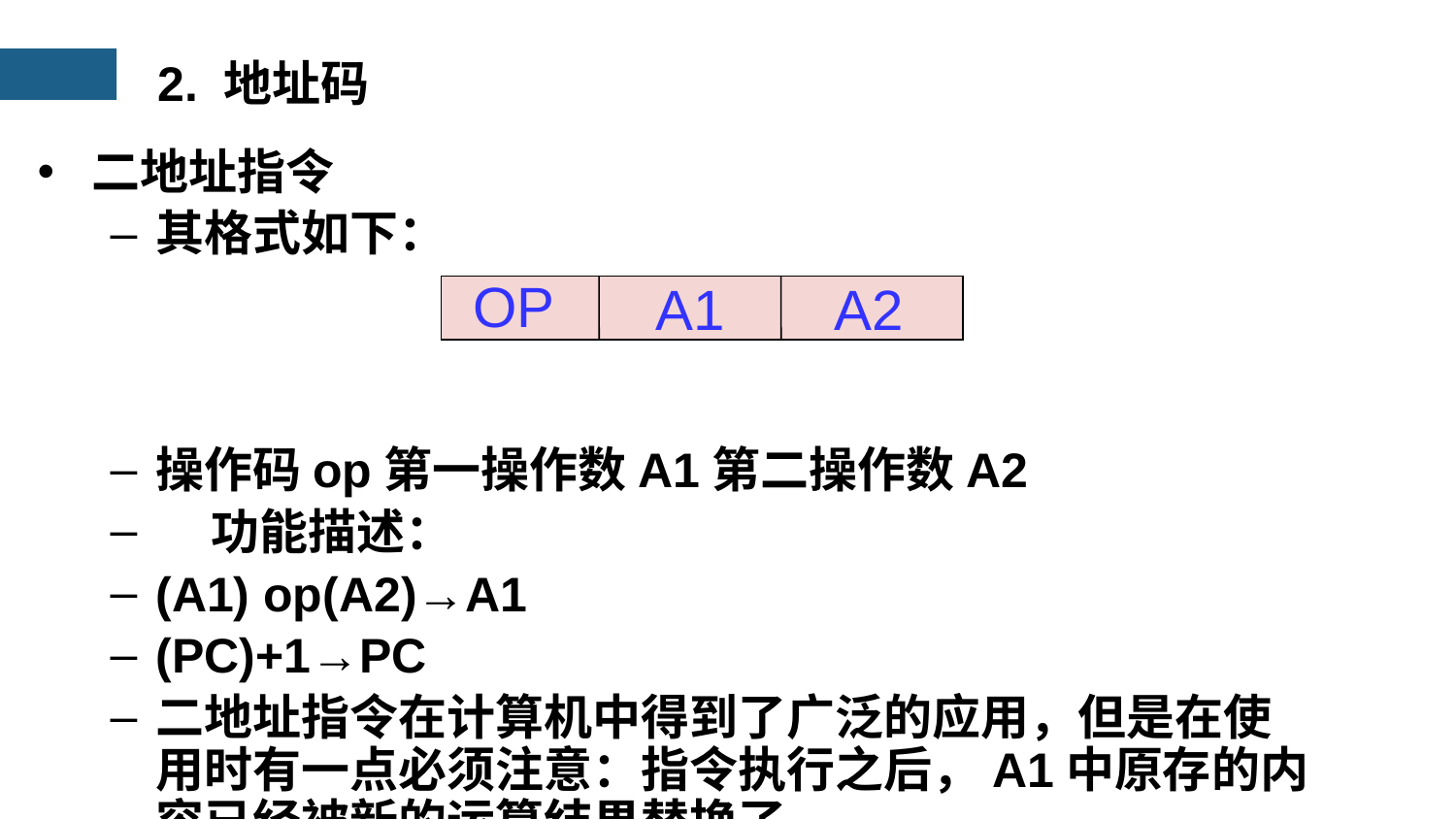

2. 地址码
二地址指令
其格式如下：

操作码op第一操作数A1第二操作数A2
    功能描述：
(A1) op(A2)→A1
(PC)+1→PC
二地址指令在计算机中得到了广泛的应用，但是在使用时有一点必须注意：指令执行之后，A1中原存的内容已经被新的运算结果替换了。
OP
A1
A2